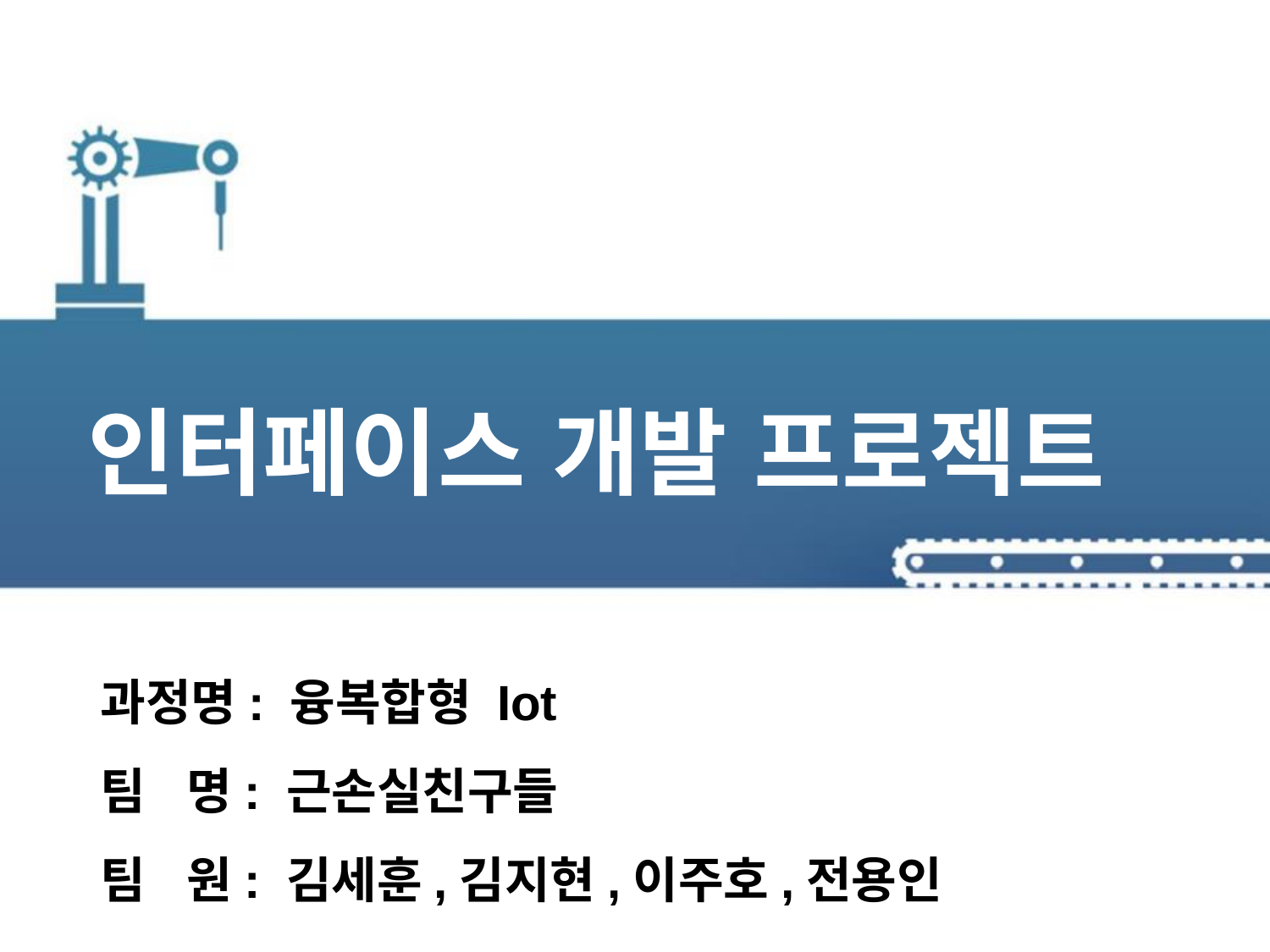

인터페이스 개발 프로젝트
과정명: 융복합형 Iot
팀   명: 근손실친구들
팀   원: 김세훈,김지현,이주호,전용인